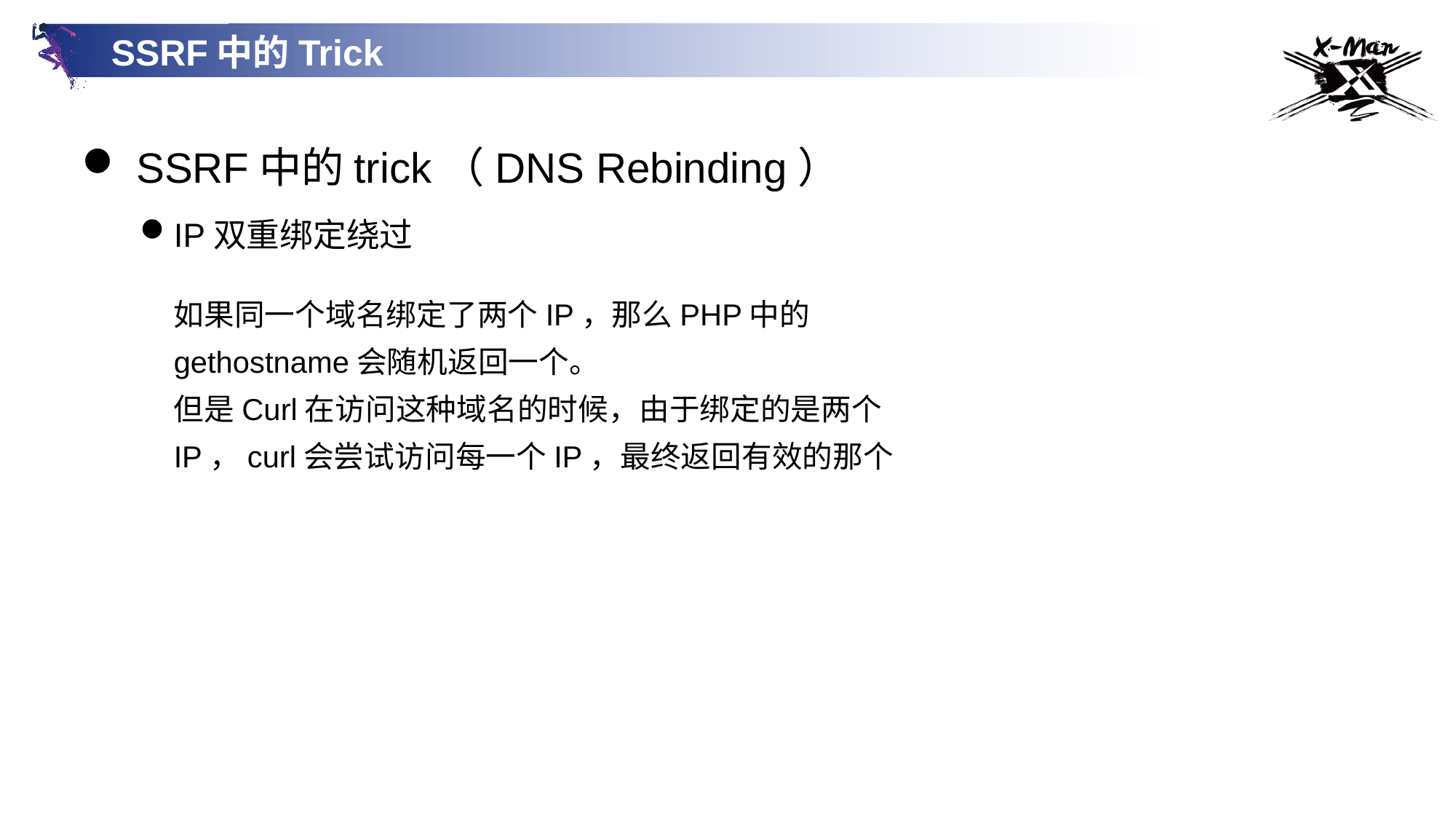

SSRF中的Trick
SSRF中的trick（DNS Rebinding）
IP双重绑定绕过
如果同一个域名绑定了两个IP，那么PHP中的gethostname会随机返回一个。
但是Curl在访问这种域名的时候，由于绑定的是两个IP，curl会尝试访问每一个IP，最终返回有效的那个